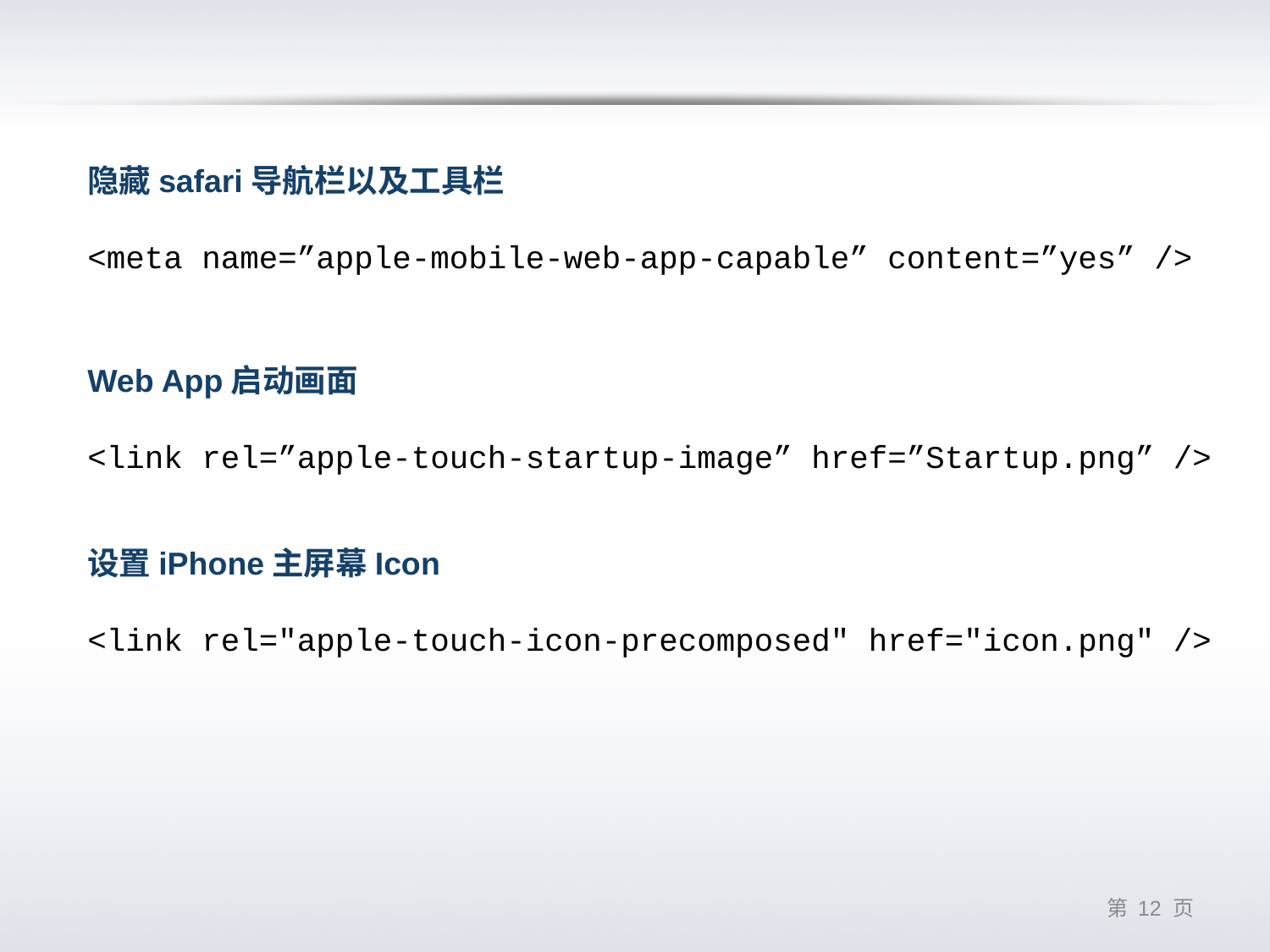

隐藏safari导航栏以及工具栏
<meta name=”apple-mobile-web-app-capable” content=”yes” />
Web App启动画面
<link rel=”apple-touch-startup-image” href=”Startup.png” />
设置iPhone主屏幕Icon
<link rel="apple-touch-icon-precomposed" href="icon.png" />
第 12 页